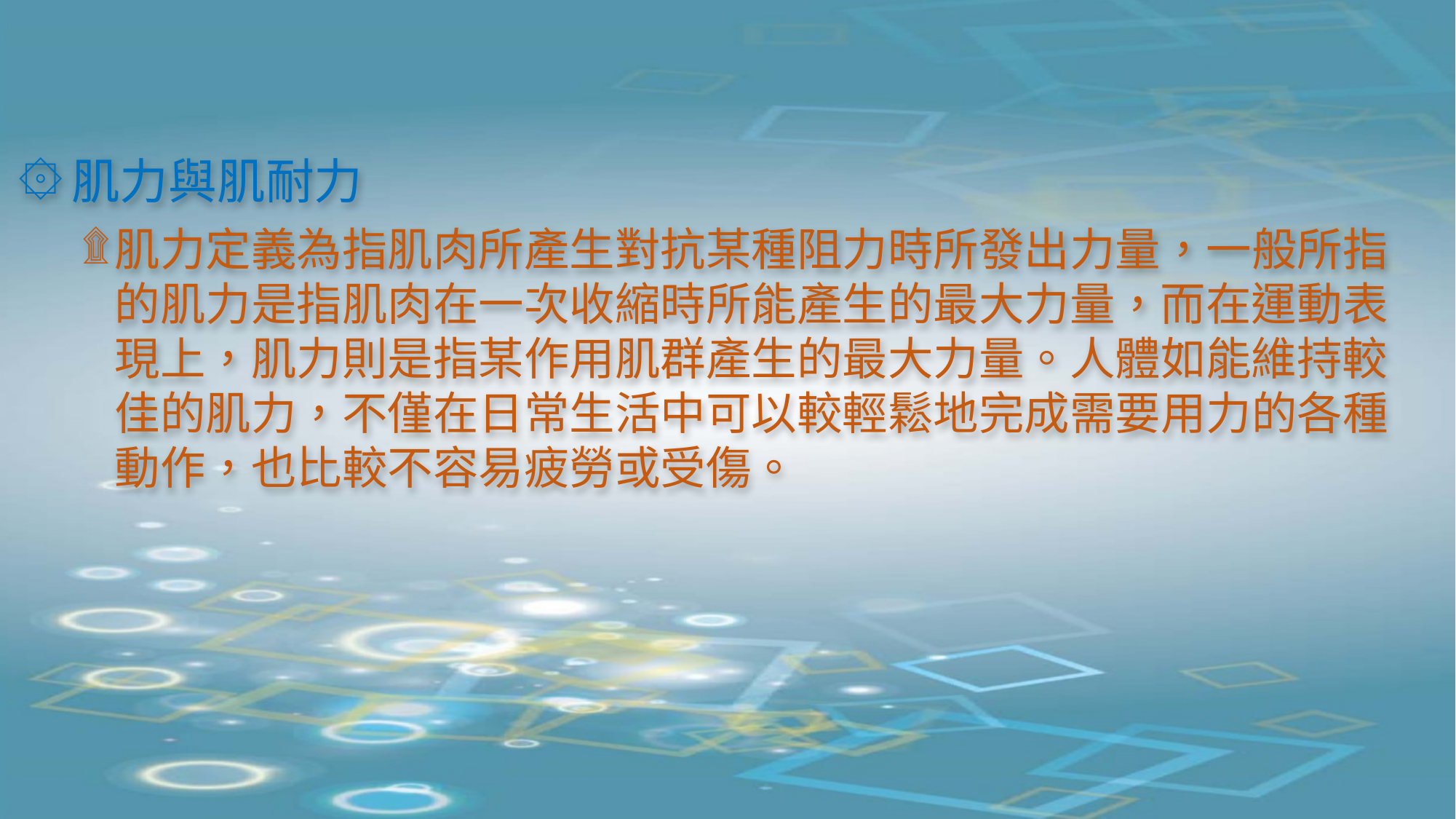

肌力與肌耐力
肌力定義為指肌肉所產生對抗某種阻力時所發出力量，一般所指的肌力是指肌肉在一次收縮時所能產生的最大力量，而在運動表現上，肌力則是指某作用肌群產生的最大力量。人體如能維持較佳的肌力，不僅在日常生活中可以較輕鬆地完成需要用力的各種動作，也比較不容易疲勞或受傷。